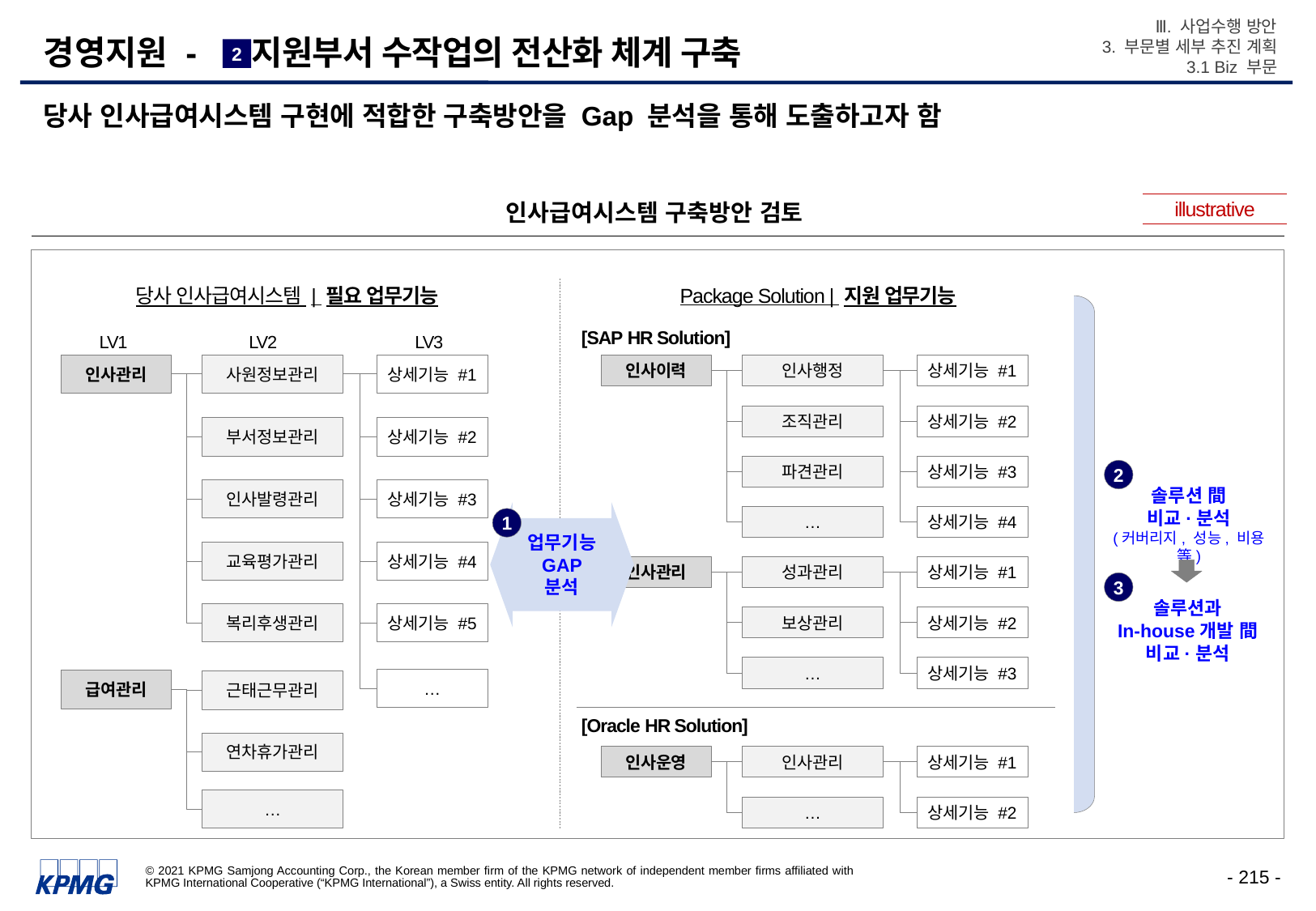

Ⅲ. 사업수행 방안
3. 부문별 세부 추진 계획
3.1 Biz 부문
# 경영지원 -     지원부서 수작업의 전산화 체계 구축
2
당사 인사급여시스템 구현에 적합한 구축방안을 Gap 분석을 통해 도출하고자 함
illustrative
인사급여시스템 구축방안 검토

당사 인사급여시스템 | 필요 업무기능
Package Solution | 지원 업무기능

[SAP HR Solution]
LV1
LV2
LV3
인사관리
사원정보관리
상세기능 #1
부서정보관리
상세기능 #2
인사발령관리
상세기능 #3
교육평가관리
상세기능 #4
복리후생관리
상세기능 #5
…
급여관리
근태근무관리
연차휴가관리
…
인사이력
인사행정
상세기능 #1
조직관리
상세기능 #2
파견관리
상세기능 #3
…
상세기능 #4
인사관리
성과관리
상세기능 #1
보상관리
상세기능 #2
…
상세기능 #3
2
솔루션 間
비교·분석
(커버리지, 성능, 비용 等)
업무기능
GAP
분석
1

3
솔루션과
In-house개발 間
비교·분석
[Oracle HR Solution]
인사운영
인사관리
상세기능 #1
…
상세기능 #2